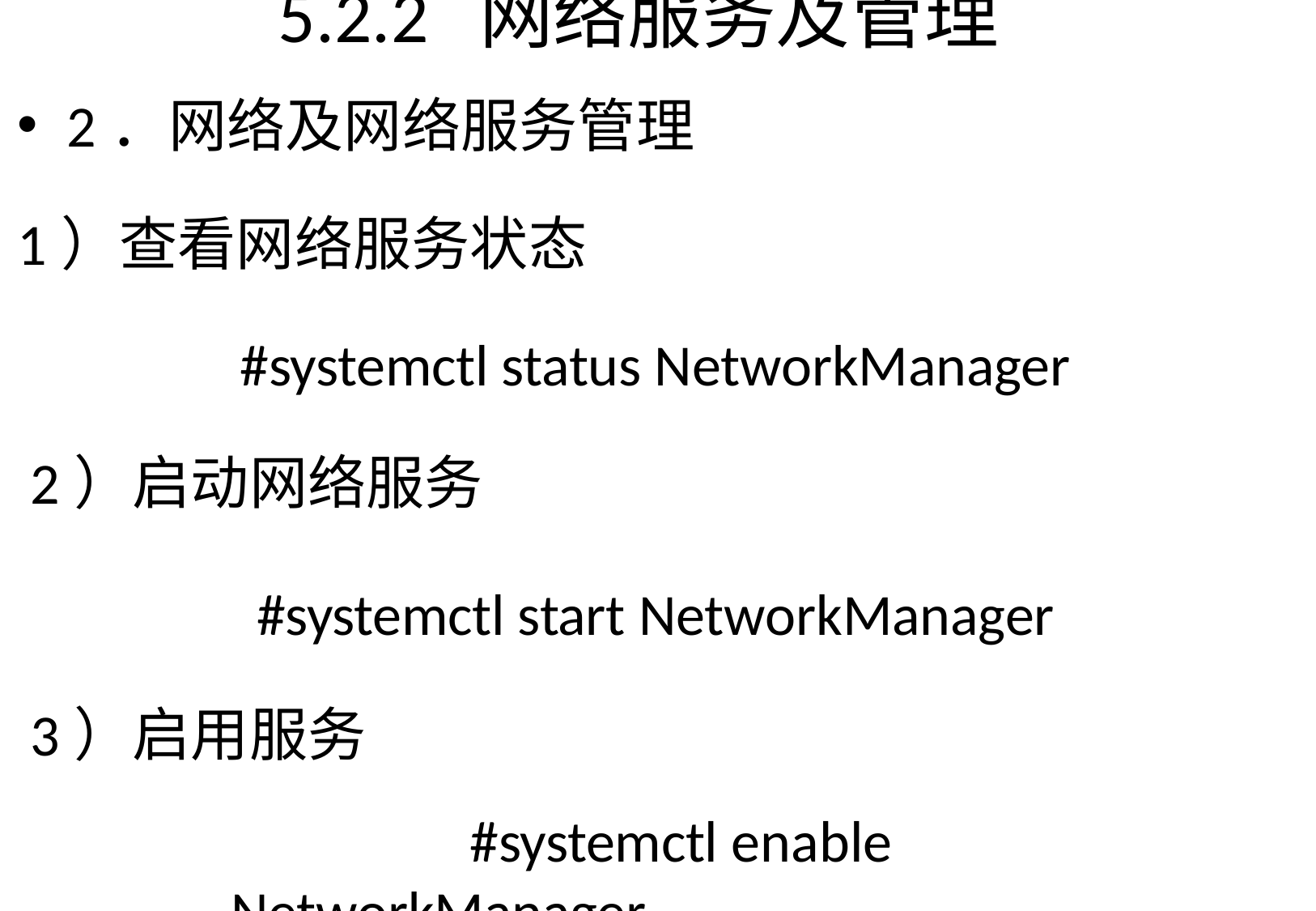

# 5.2.2	网络服务及管理
2．网络及网络服务管理
1）查看网络服务状态
#systemctl status NetworkManager  2）启动网络服务
#systemctl start NetworkManager  3）启用服务
#systemctl enable NetworkManager